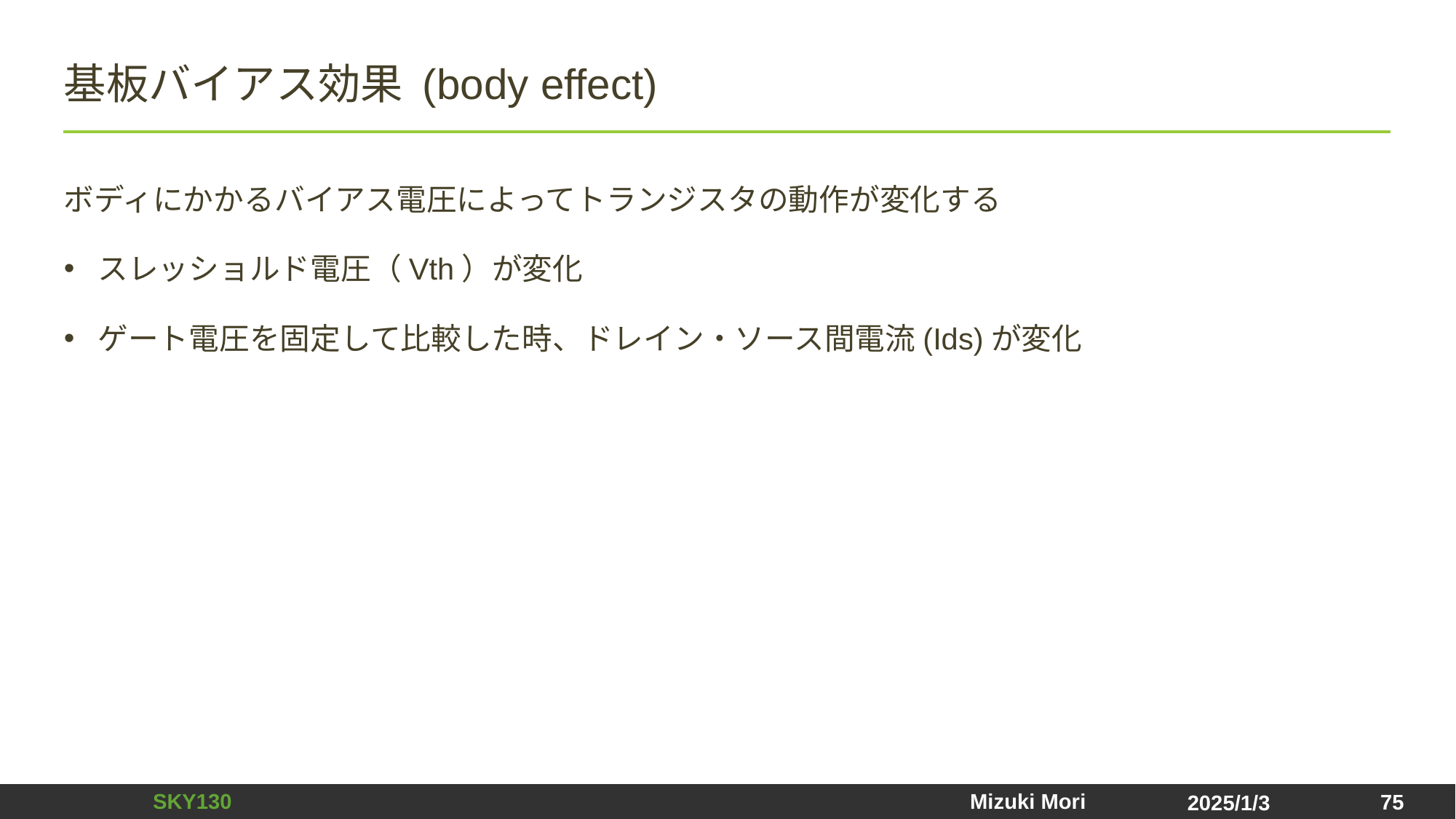

# 基板バイアス効果 (body effect)
ボディにかかるバイアス電圧によってトランジスタの動作が変化する
スレッショルド電圧（Vth）が変化
ゲート電圧を固定して比較した時、ドレイン・ソース間電流(Ids)が変化

75
2025/1/3